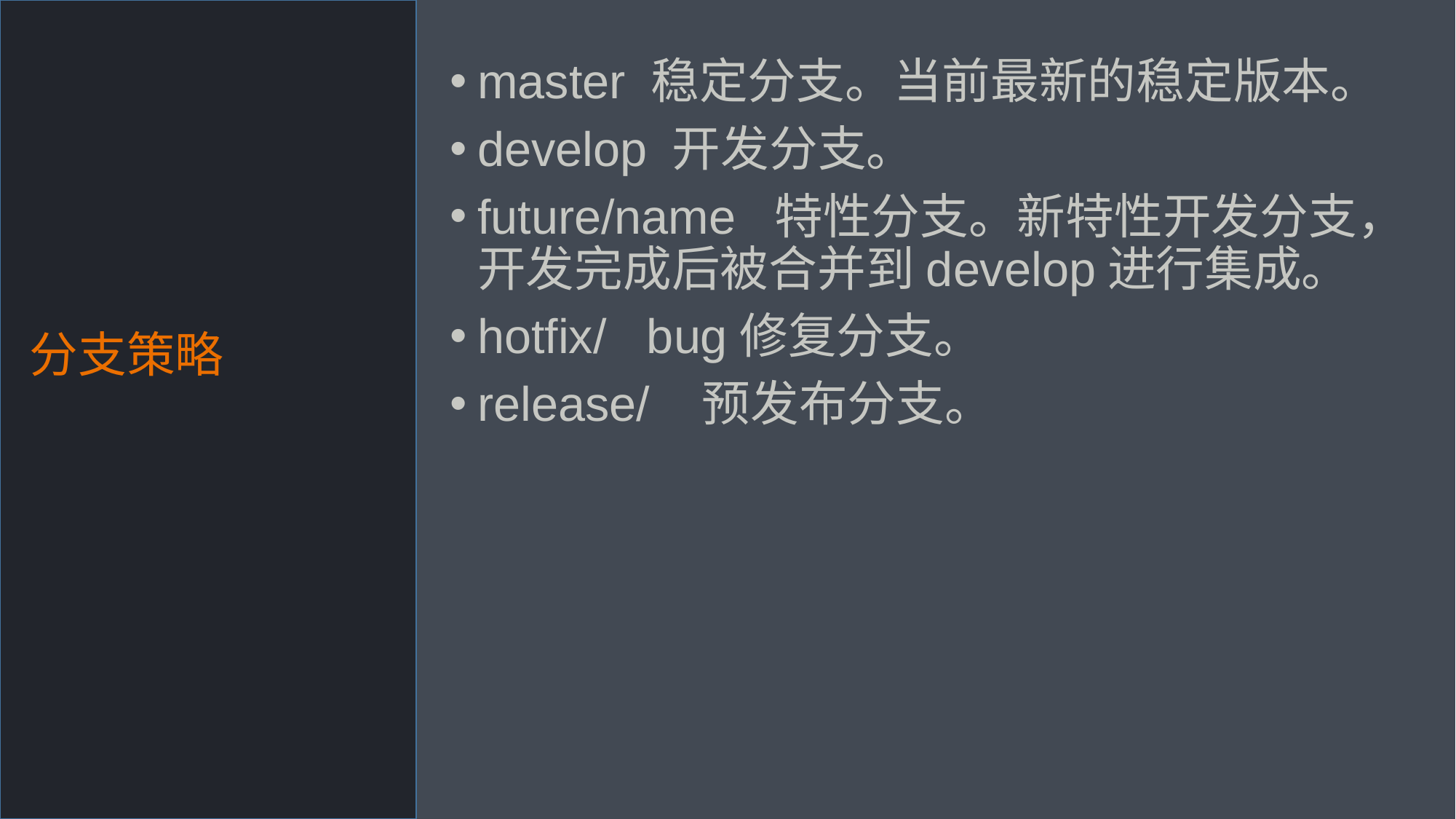

分支策略
master 稳定分支。当前最新的稳定版本。
develop 开发分支。
future/name  特性分支。新特性开发分支，开发完成后被合并到develop进行集成。
hotfix/   bug修复分支。
release/   预发布分支。